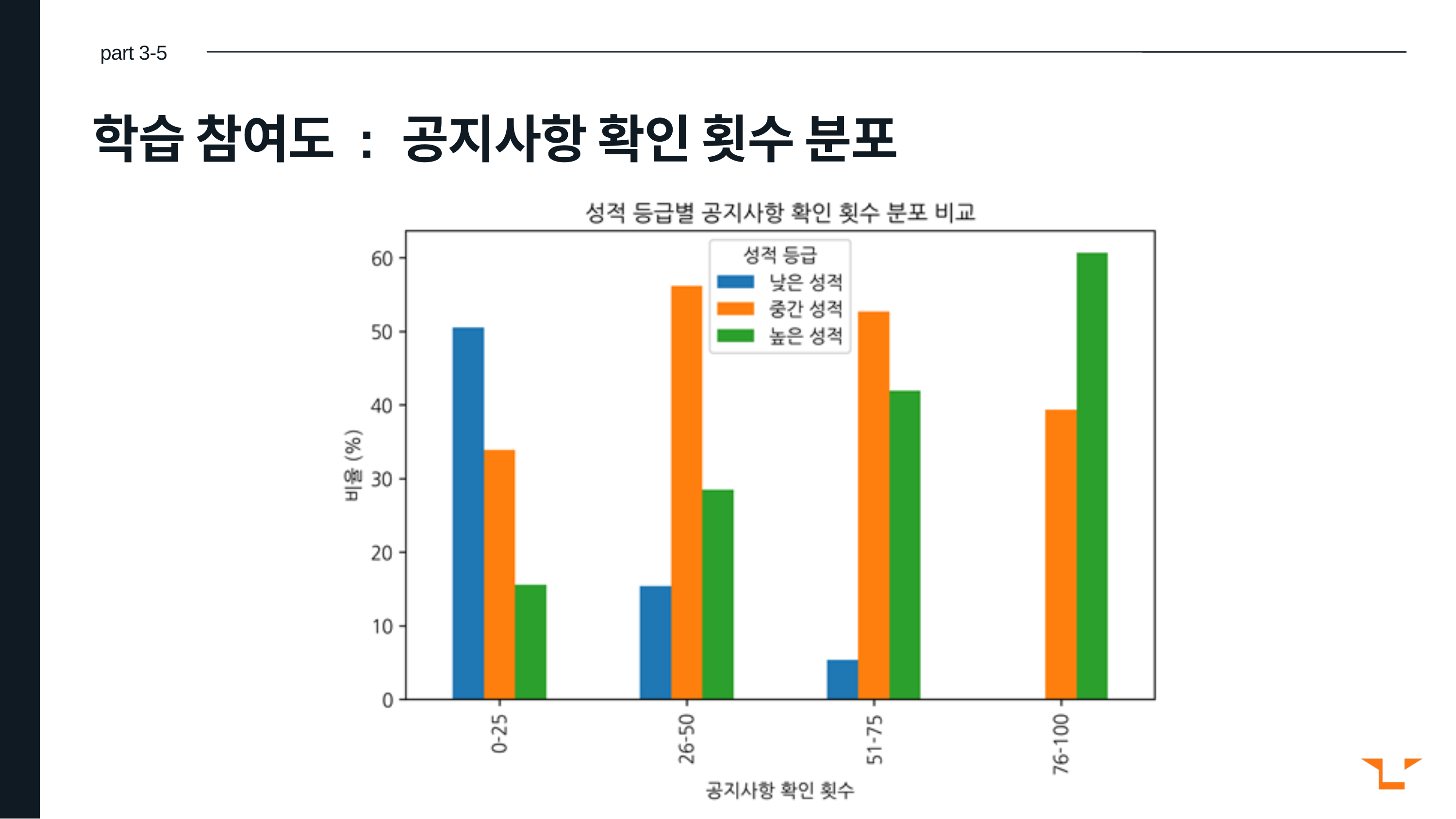

part 3-5

학습 참여도 : 공지사항 확인 횟수 분포